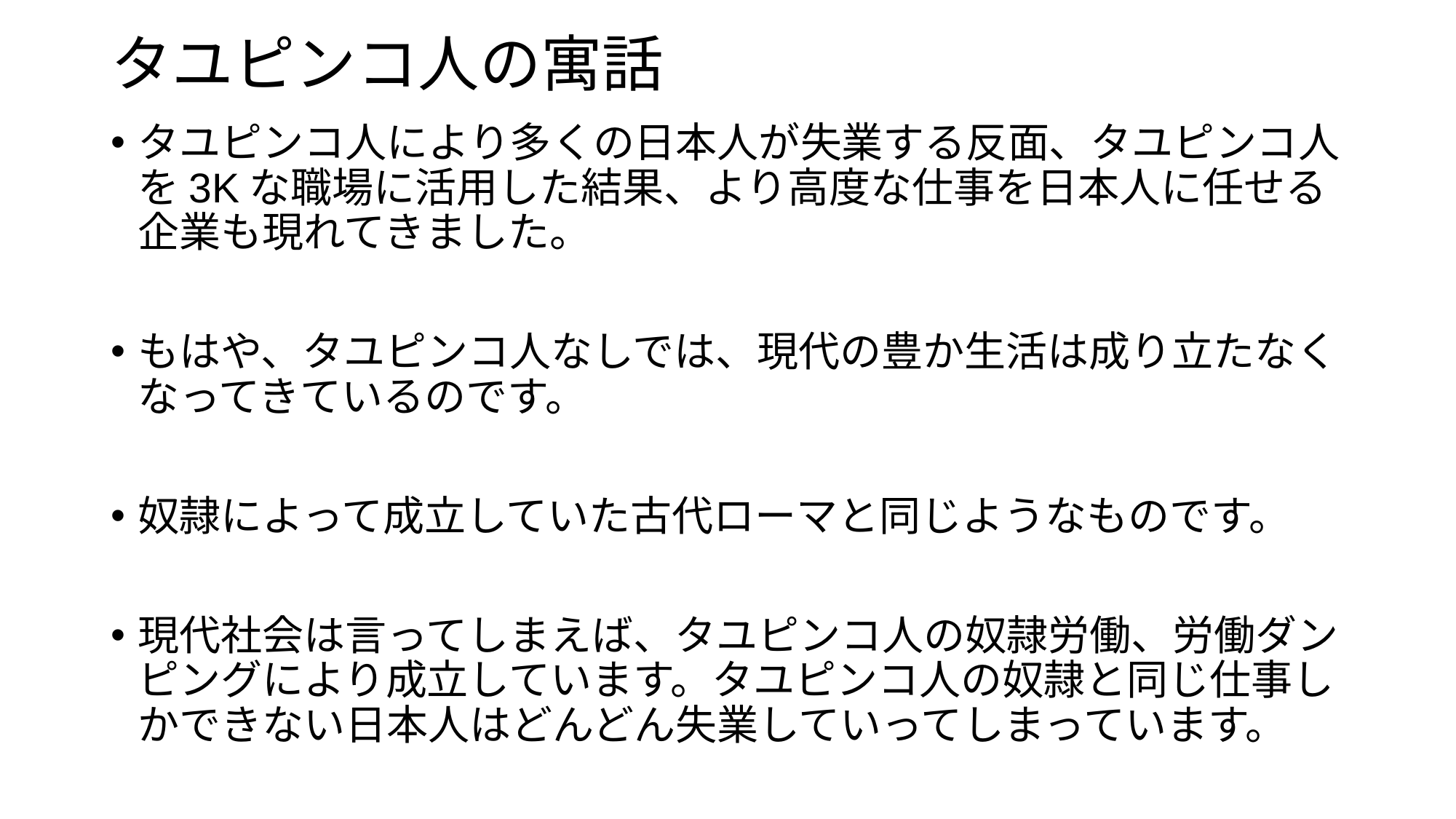

# タユピンコ人の寓話
タユピンコ人により多くの日本人が失業する反面、タユピンコ人を3Kな職場に活用した結果、より高度な仕事を日本人に任せる企業も現れてきました。

もはや、タユピンコ人なしでは、現代の豊か生活は成り立たなくなってきているのです。

奴隷によって成立していた古代ローマと同じようなものです。

現代社会は言ってしまえば、タユピンコ人の奴隷労働、労働ダンピングにより成立しています。タユピンコ人の奴隷と同じ仕事しかできない日本人はどんどん失業していってしまっています。